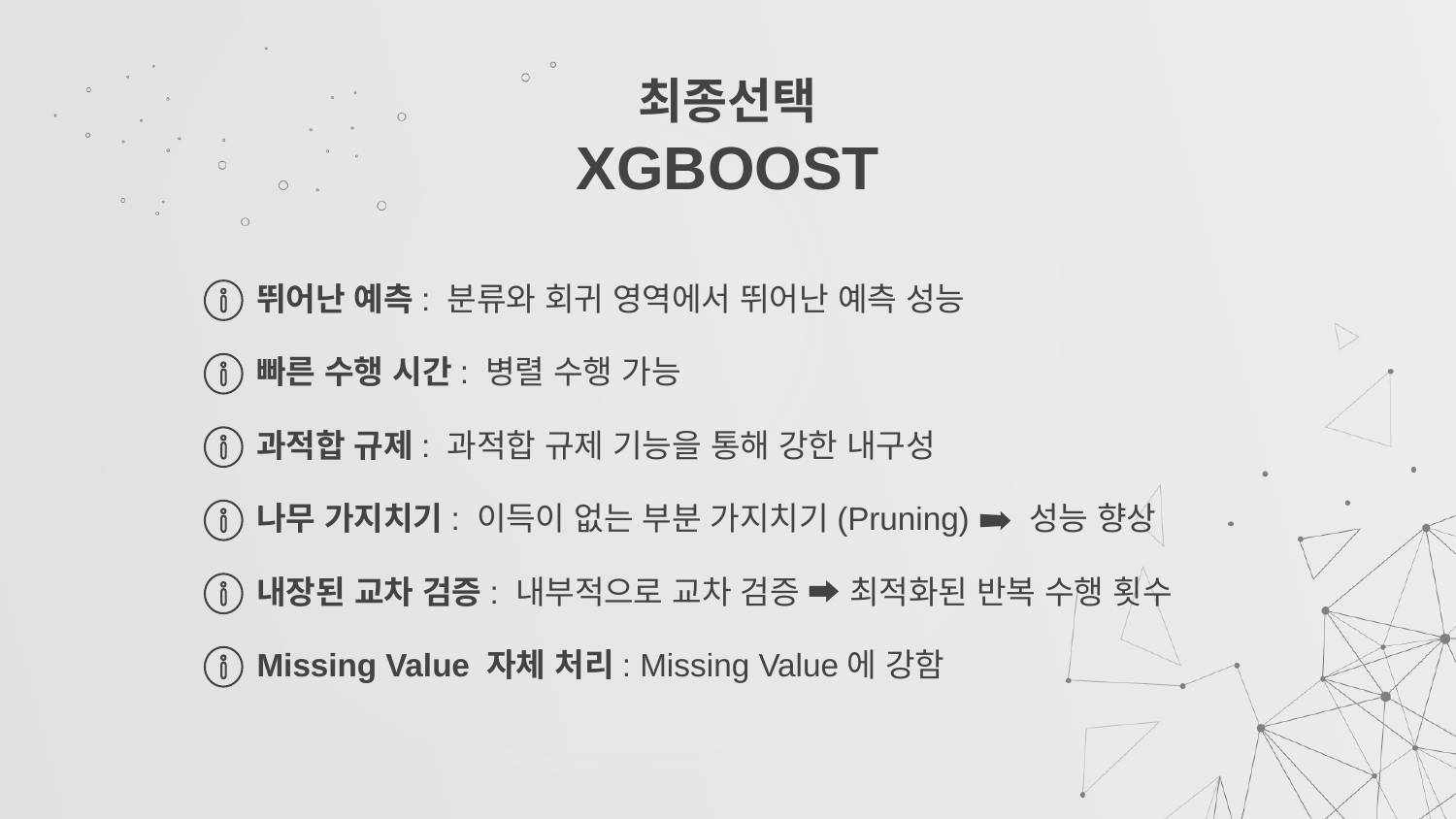

# 최종선택 XGBOOST
뛰어난 예측: 분류와 회귀 영역에서 뛰어난 예측 성능

빠른 수행 시간: 병렬 수행 가능

과적합 규제: 과적합 규제 기능을 통해 강한 내구성

나무 가지치기: 이득이 없는 부분 가지치기(Pruning) ➡ 성능 향상

내장된 교차 검증: 내부적으로 교차 검증 ➡ 최적화된 반복 수행 횟수

Missing Value 자체 처리: Missing Value에 강함